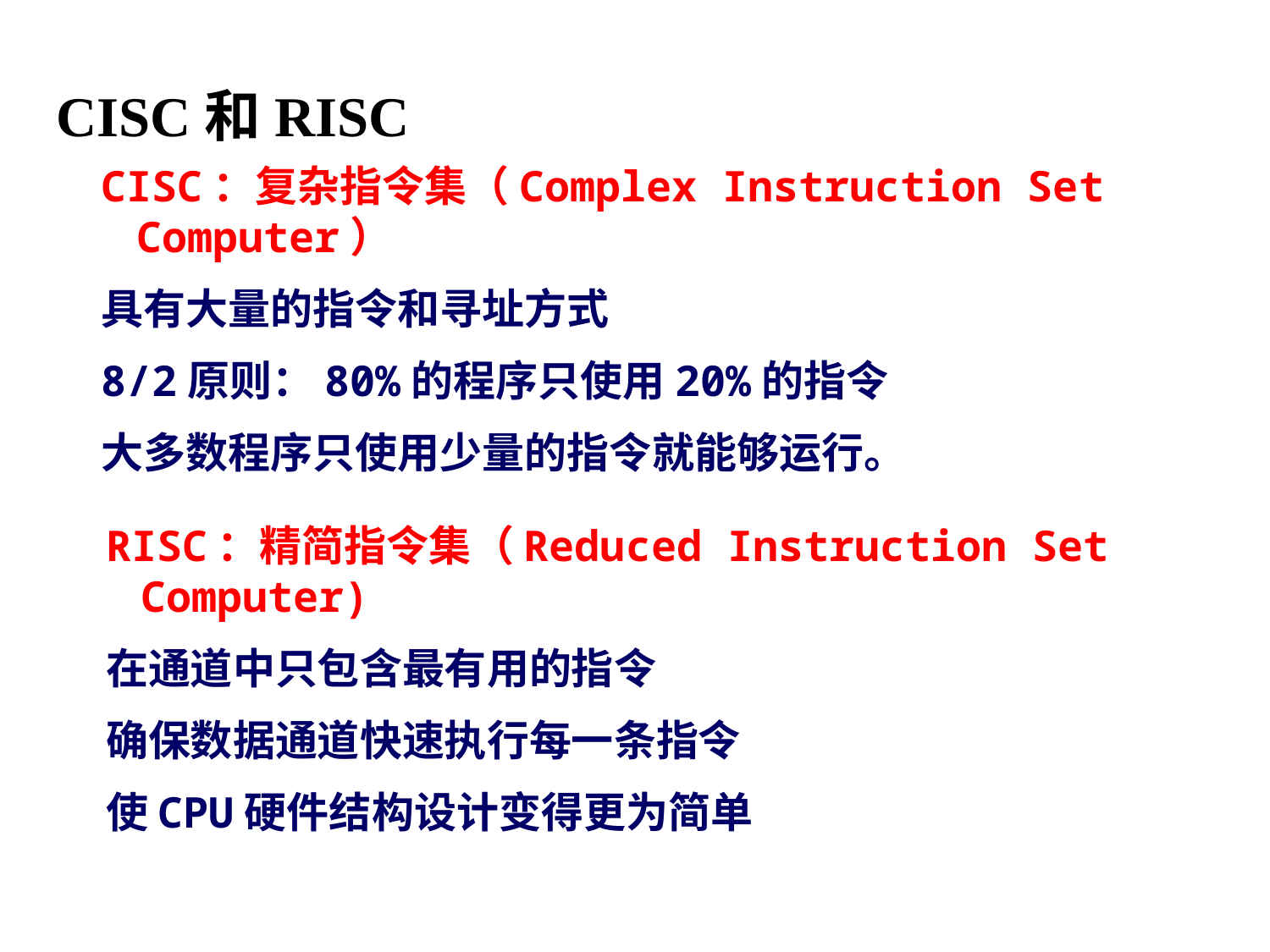

CISC和RISC
CISC：复杂指令集（Complex Instruction Set Computer）
具有大量的指令和寻址方式
8/2原则：80%的程序只使用20%的指令
大多数程序只使用少量的指令就能够运行。
RISC：精简指令集（Reduced Instruction Set Computer)
在通道中只包含最有用的指令
确保数据通道快速执行每一条指令
使CPU硬件结构设计变得更为简单